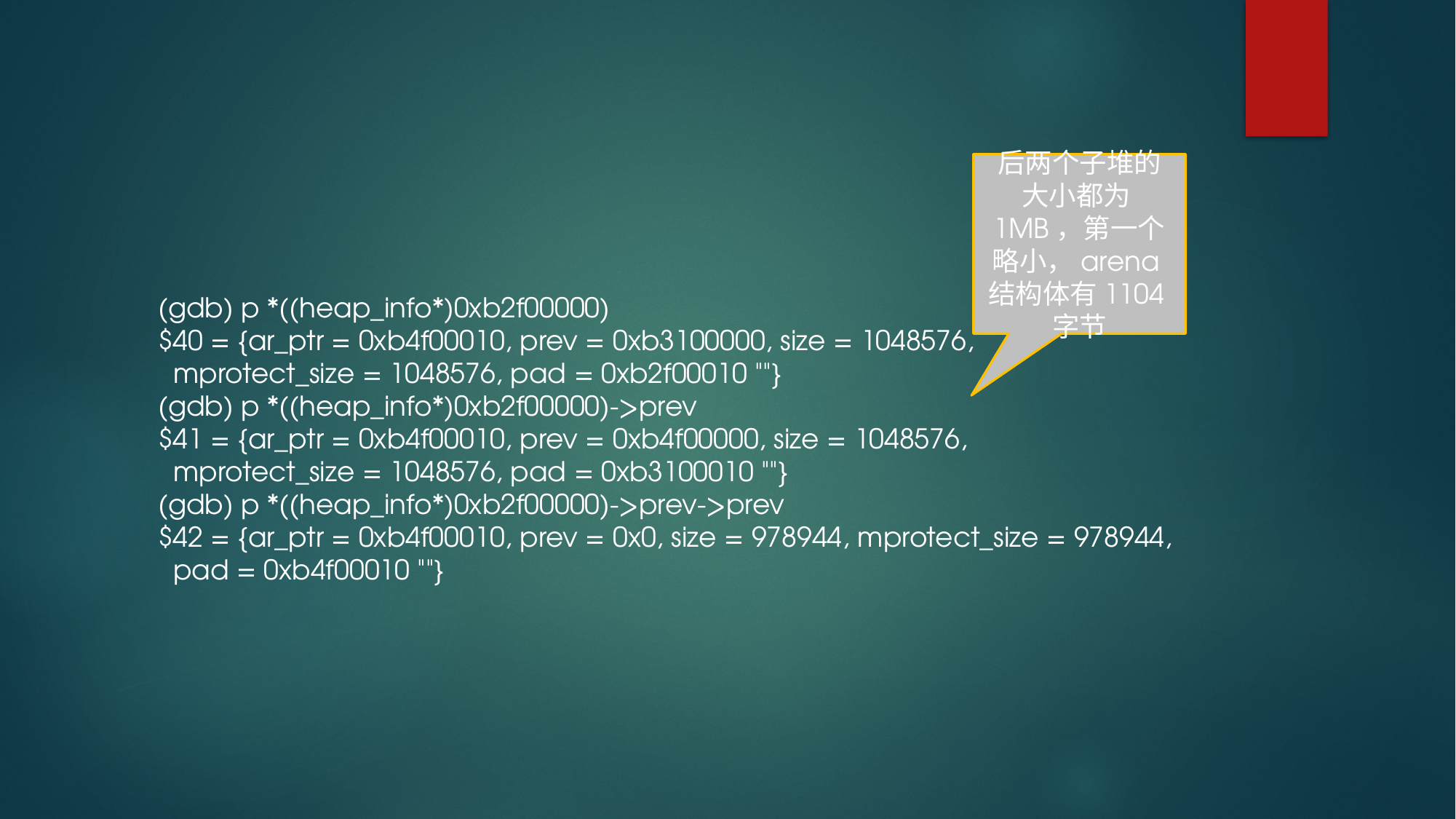

后两个子堆的大小都为1MB，第一个略小，arena结构体有1104字节
(gdb) p *((heap_info*)0xb2f00000)
$40 = {ar_ptr = 0xb4f00010, prev = 0xb3100000, size = 1048576,
  mprotect_size = 1048576, pad = 0xb2f00010 ""}
(gdb) p *((heap_info*)0xb2f00000)->prev
$41 = {ar_ptr = 0xb4f00010, prev = 0xb4f00000, size = 1048576,
  mprotect_size = 1048576, pad = 0xb3100010 ""}
(gdb) p *((heap_info*)0xb2f00000)->prev->prev
$42 = {ar_ptr = 0xb4f00010, prev = 0x0, size = 978944, mprotect_size = 978944,
  pad = 0xb4f00010 ""}